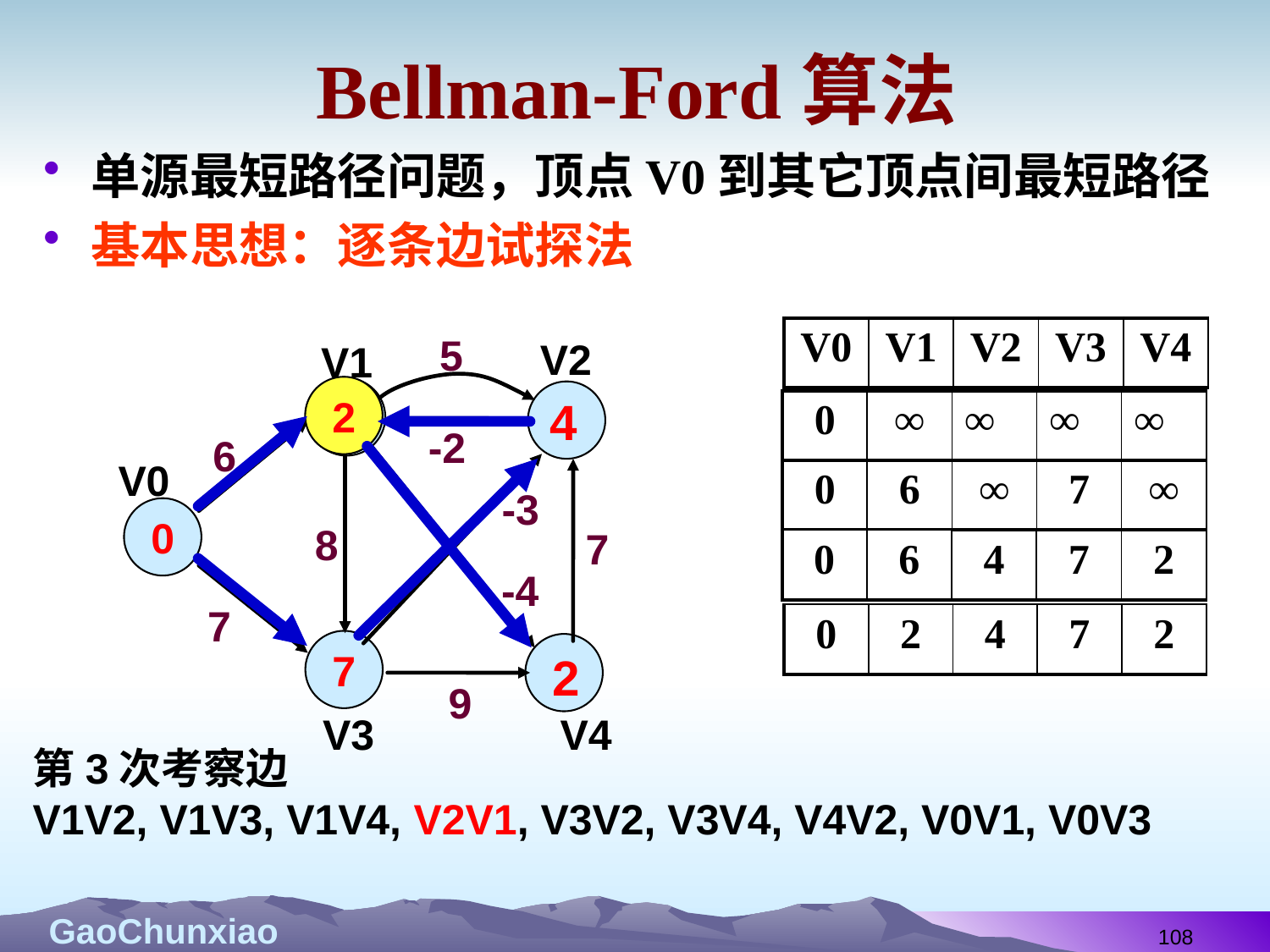

# Bellman-Ford算法
单源最短路径问题，顶点V0到其它顶点间最短路径
基本思想：逐条边试探法
| V0 | V1 | V2 | V3 | V4 |
| --- | --- | --- | --- | --- |
5
V2
V1

6

-2

6

V0

-3
0
8
7
-4

7
7

9

V4
V3
2
4
| 0 | ∞ | ∞ | ∞ | ∞ |
| --- | --- | --- | --- | --- |

| 0 | 6 | ∞ | 7 | ∞ |
| --- | --- | --- | --- | --- |
| 0 | 6 | 4 | 7 | 2 |
| --- | --- | --- | --- | --- |

| 0 | 2 | 4 | 7 | 2 |
| --- | --- | --- | --- | --- |
2
第3次考察边
V1V2, V1V3, V1V4, V2V1, V3V2, V3V4, V4V2, V0V1, V0V3
108